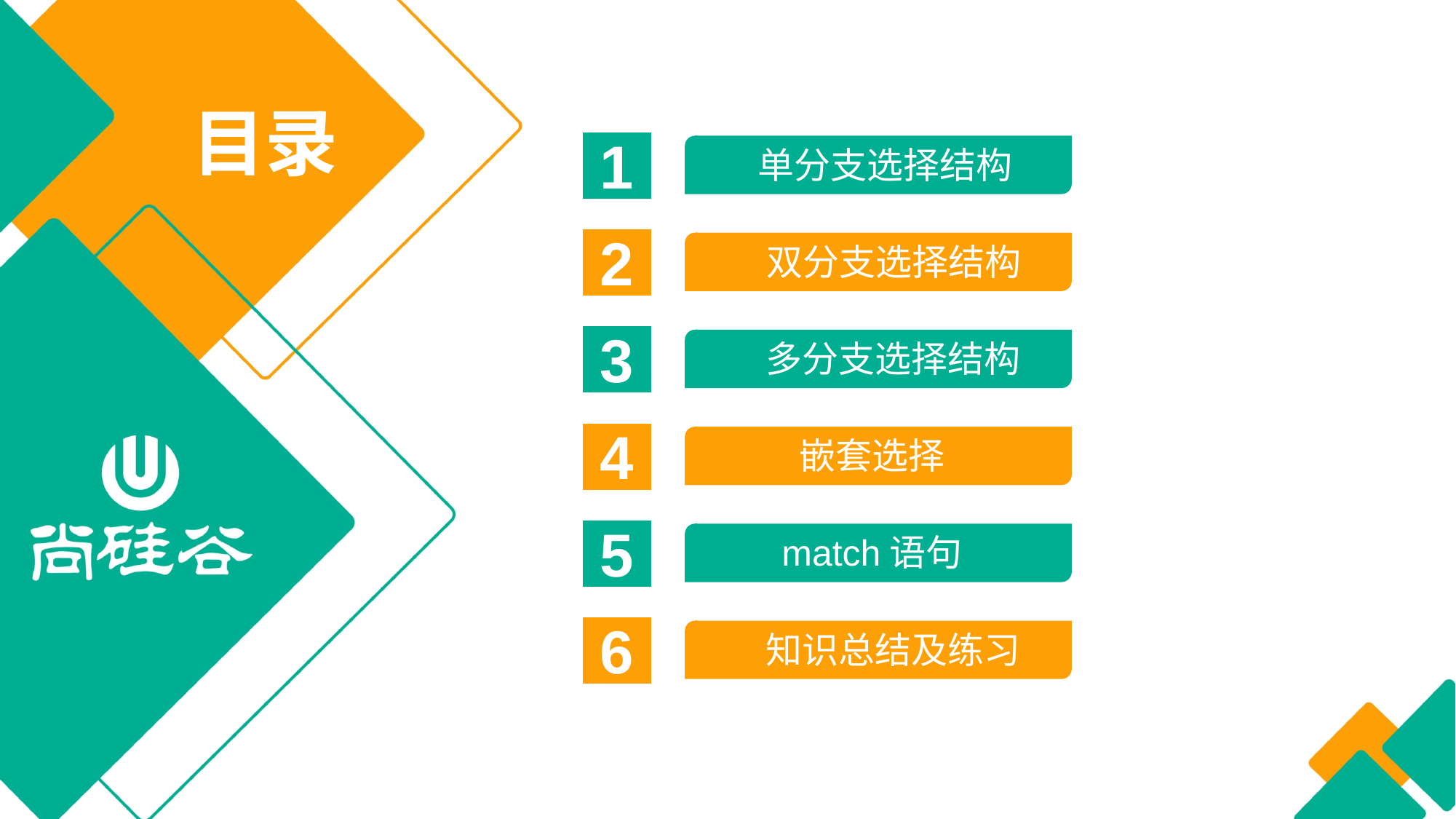

目录
1

单分支选择结构
2

 双分支选择结构
3

多分支选择结构
4

嵌套选择
5

match语句
6

知识总结及练习